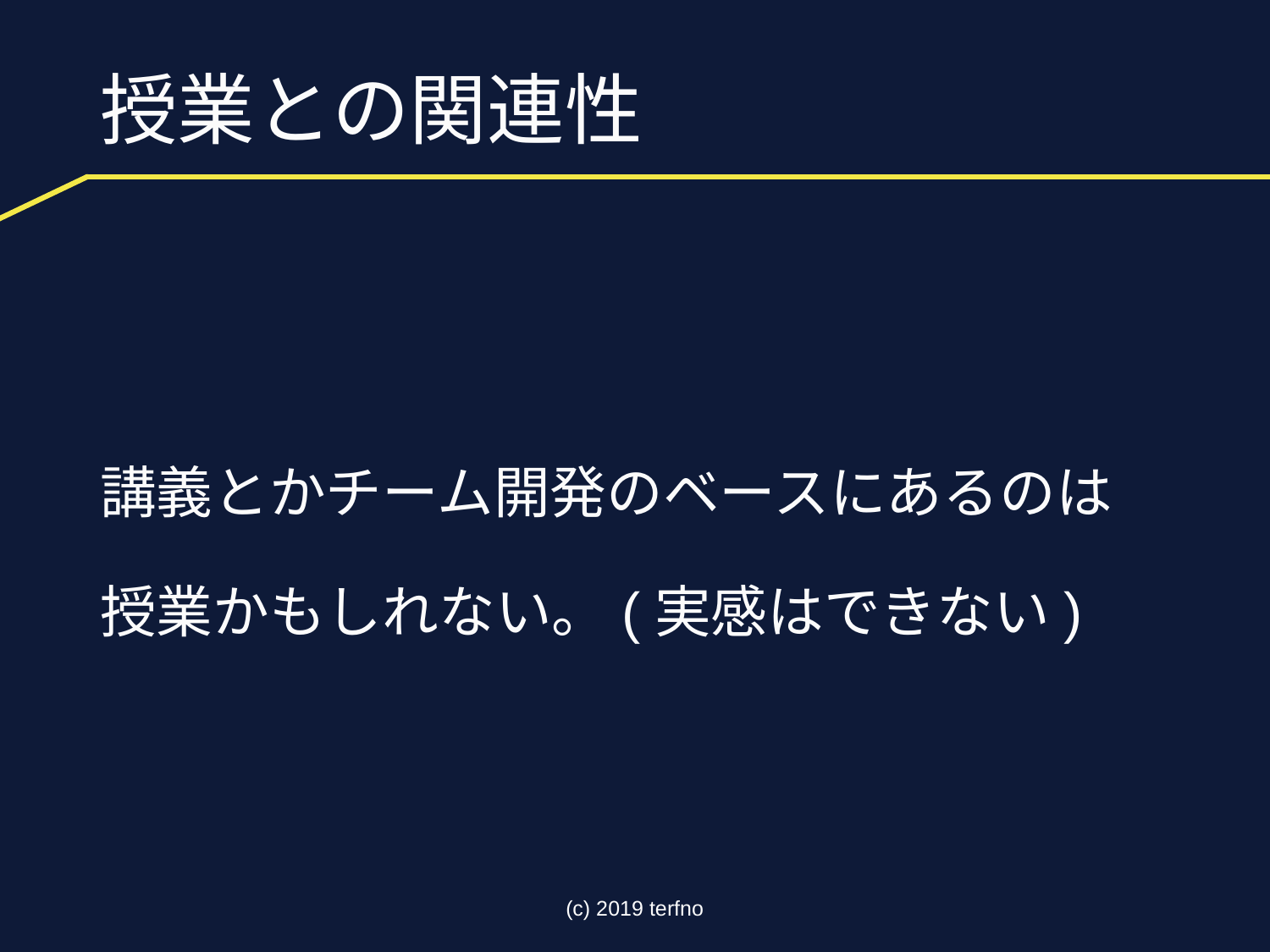

# 授業との関連性
講義とかチーム開発のベースにあるのは
授業かもしれない。(実感はできない)
(c) 2019 terfno